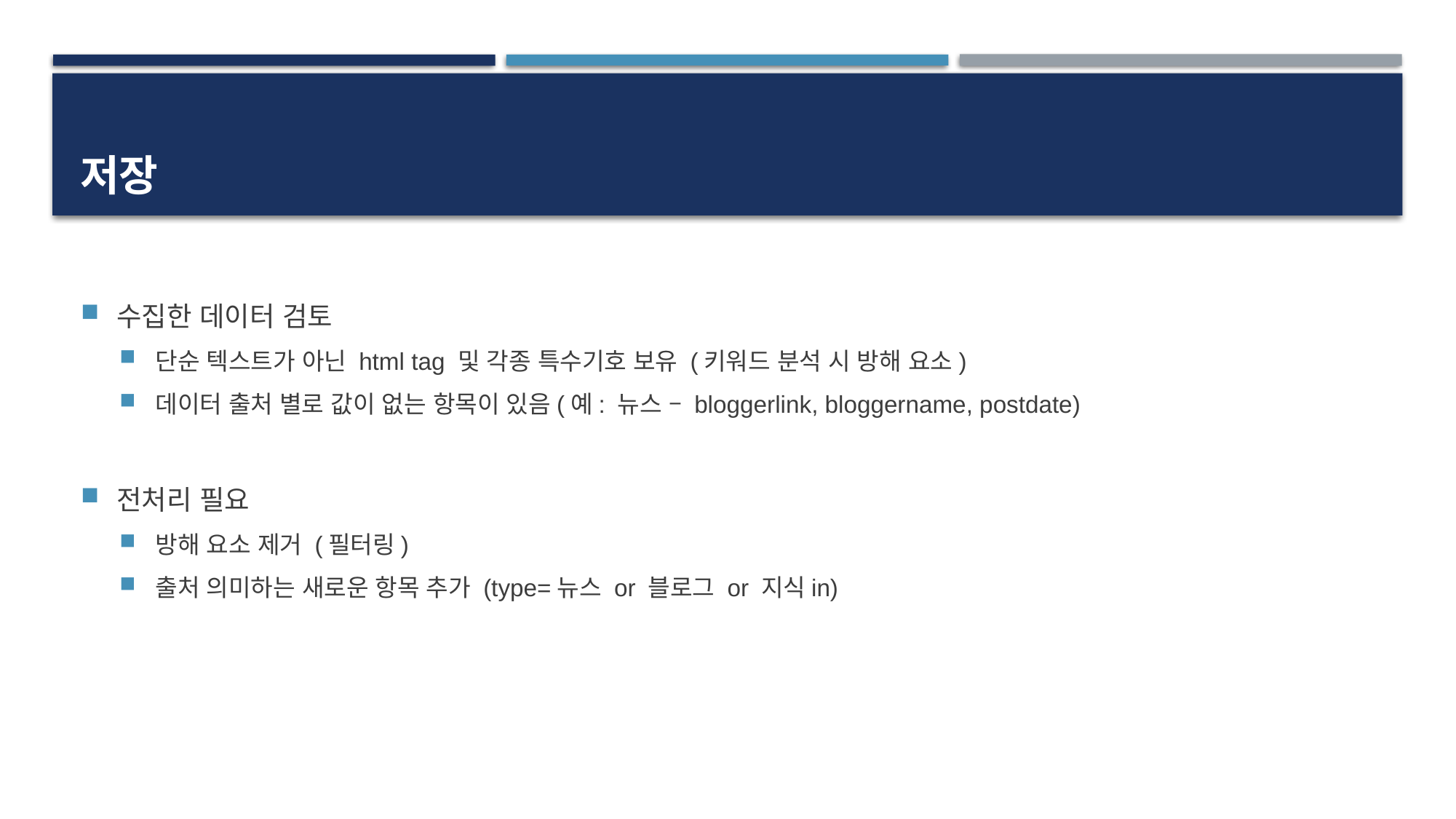

# 저장
수집한 데이터 검토
단순 텍스트가 아닌 html tag 및 각종 특수기호 보유 (키워드 분석 시 방해 요소)
데이터 출처 별로 값이 없는 항목이 있음(예: 뉴스 – bloggerlink, bloggername, postdate)

전처리 필요
방해 요소 제거 (필터링)
출처 의미하는 새로운 항목 추가 (type=뉴스 or 블로그 or 지식in)